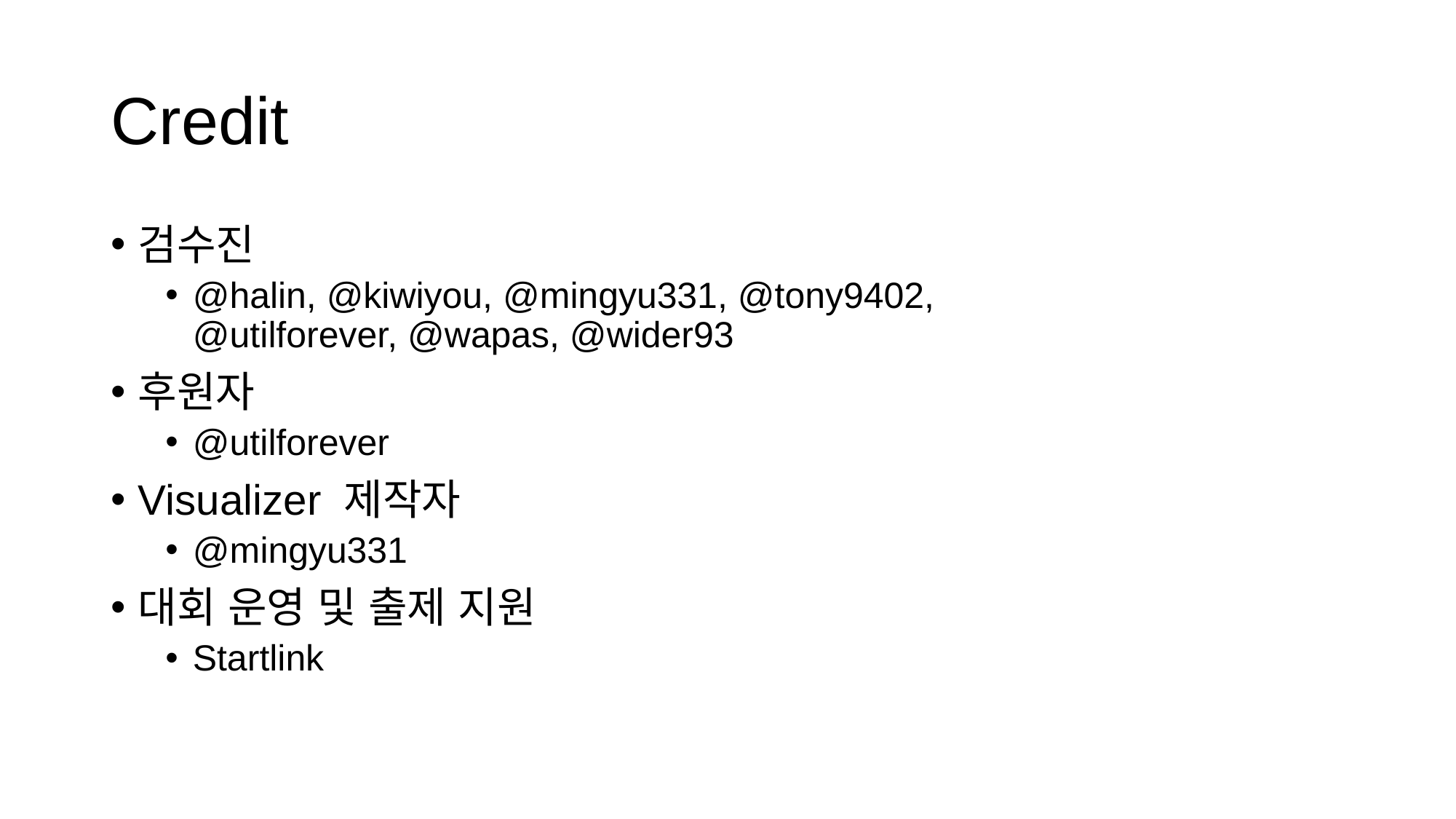

# Credit
검수진
@halin, @kiwiyou, @mingyu331, @tony9402,
@utilforever, @wapas, @wider93
후원자
@utilforever
Visualizer 제작자
@mingyu331
대회 운영 및 출제 지원
Startlink